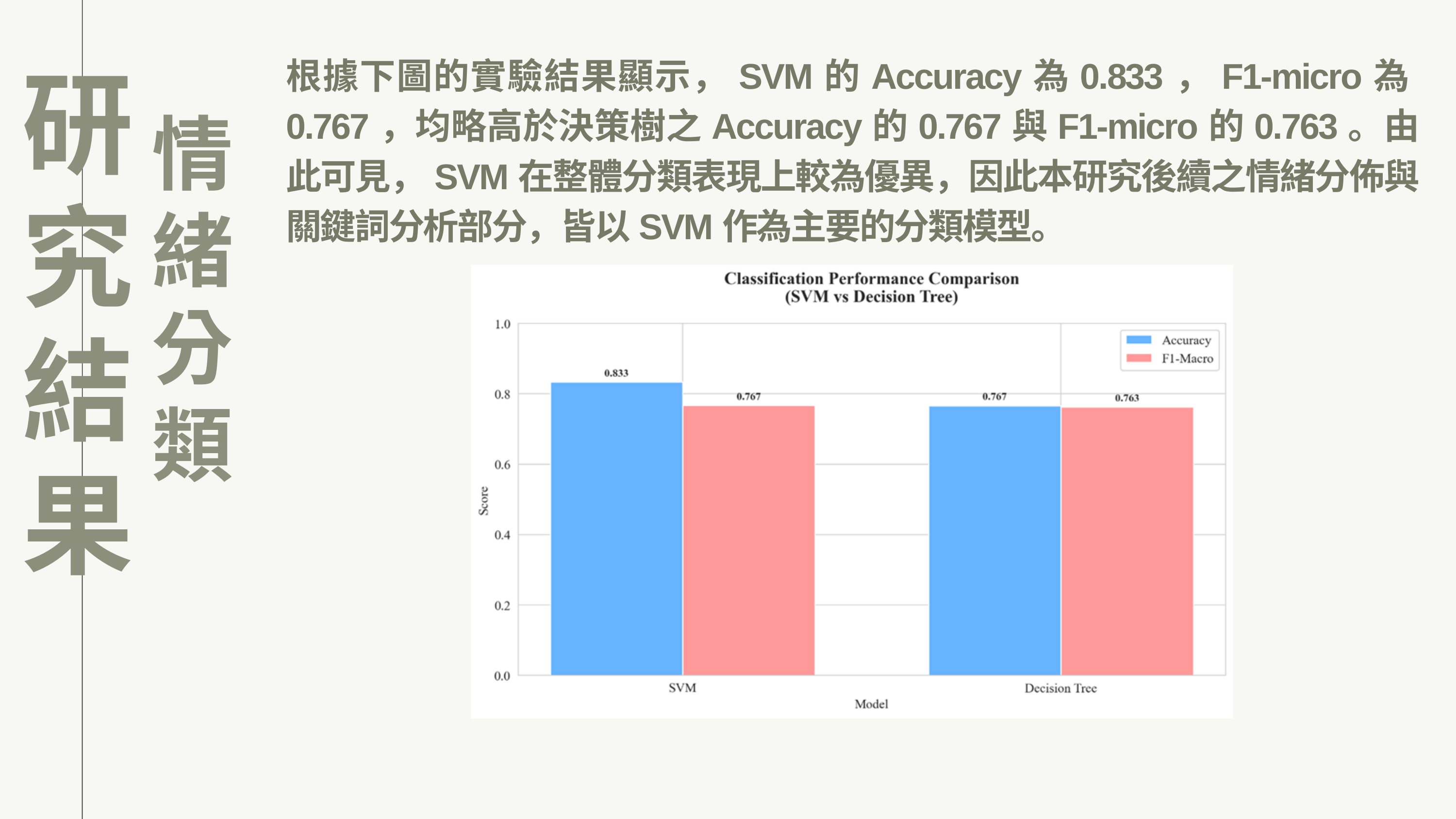

根據下圖的實驗結果顯示，SVM的Accuracy為0.833，F1-micro為0.767，均略高於決策樹之Accuracy的0.767與F1-micro的0.763。由此可見，SVM在整體分類表現上較為優異，因此本研究後續之情緒分佈與關鍵詞分析部分，皆以SVM作為主要的分類模型。
研究結果
情緒分類